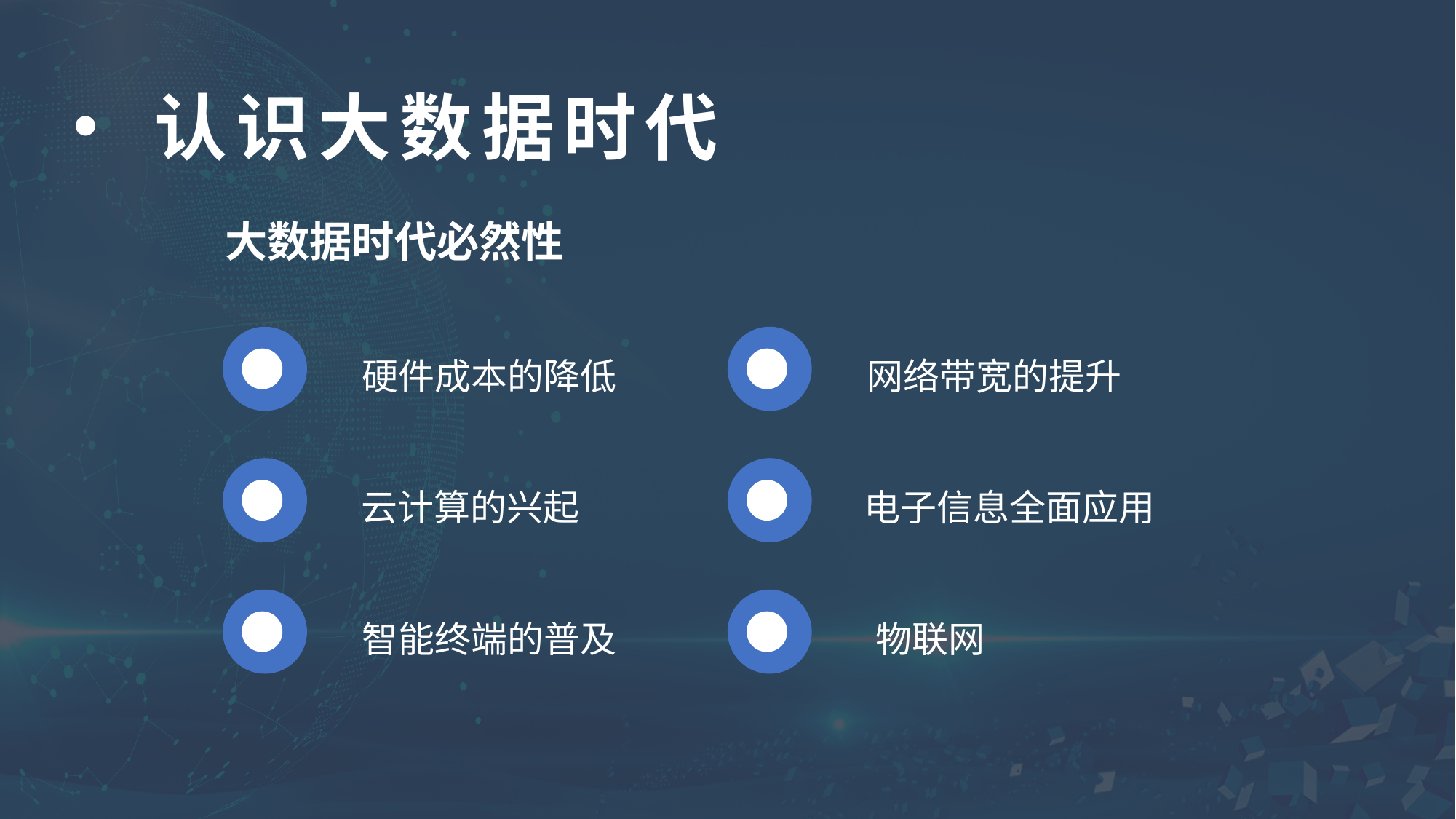

认识大数据时代
大数据时代必然性

硬件成本的降低
网络带宽的提升

云计算的兴起
电子信息全面应用

智能终端的普及
物联网